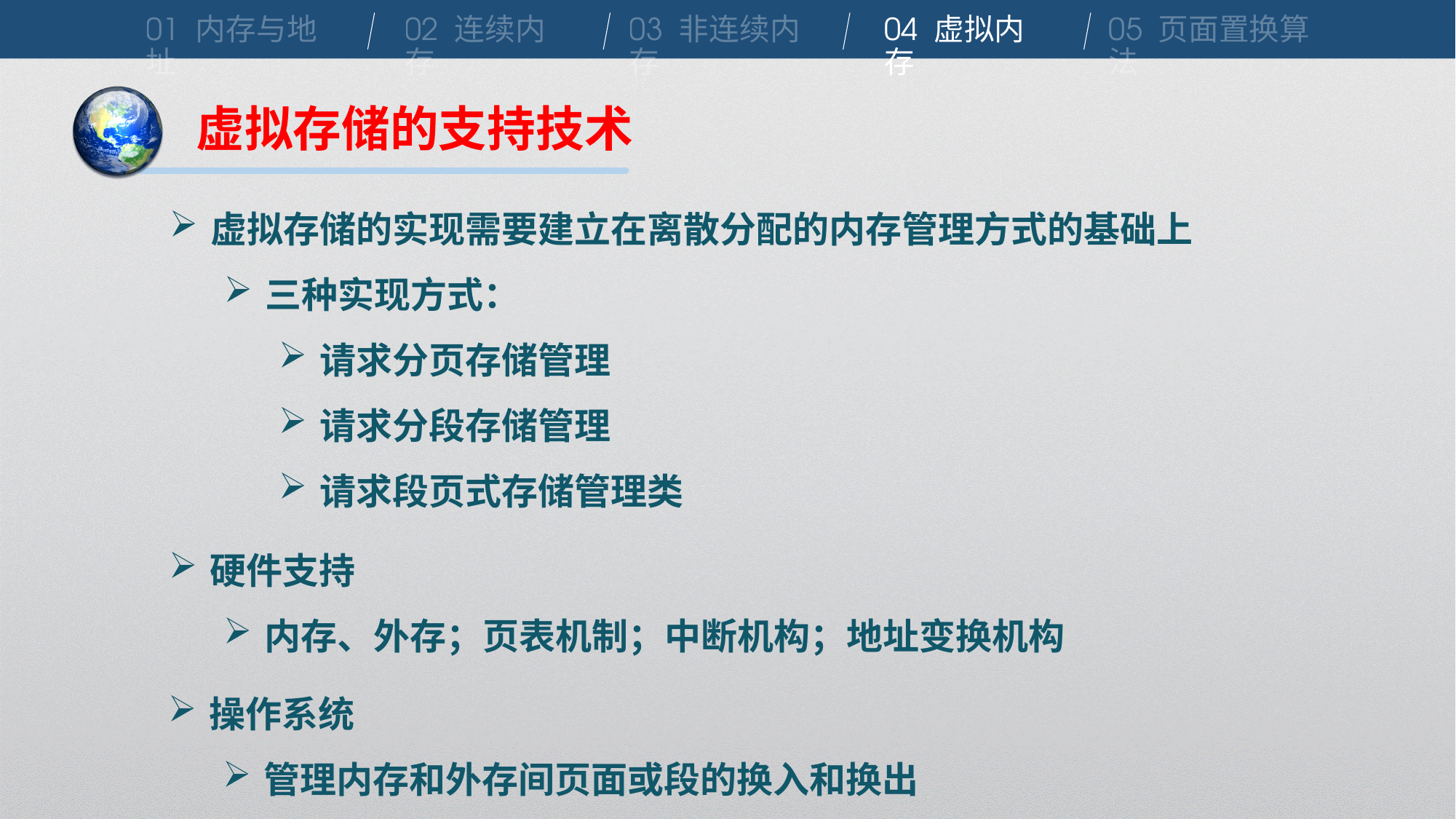

01 内存与地址
02 连续内存
03 非连续内存
04 虚拟内存
05 页面置换算法
虚拟存储的支持技术
虚拟存储的实现需要建立在离散分配的内存管理方式的基础上
三种实现方式：
请求分页存储管理
请求分段存储管理
请求段页式存储管理类
硬件支持
内存、外存；页表机制；中断机构；地址变换机构
操作系统
管理内存和外存间页面或段的换入和换出